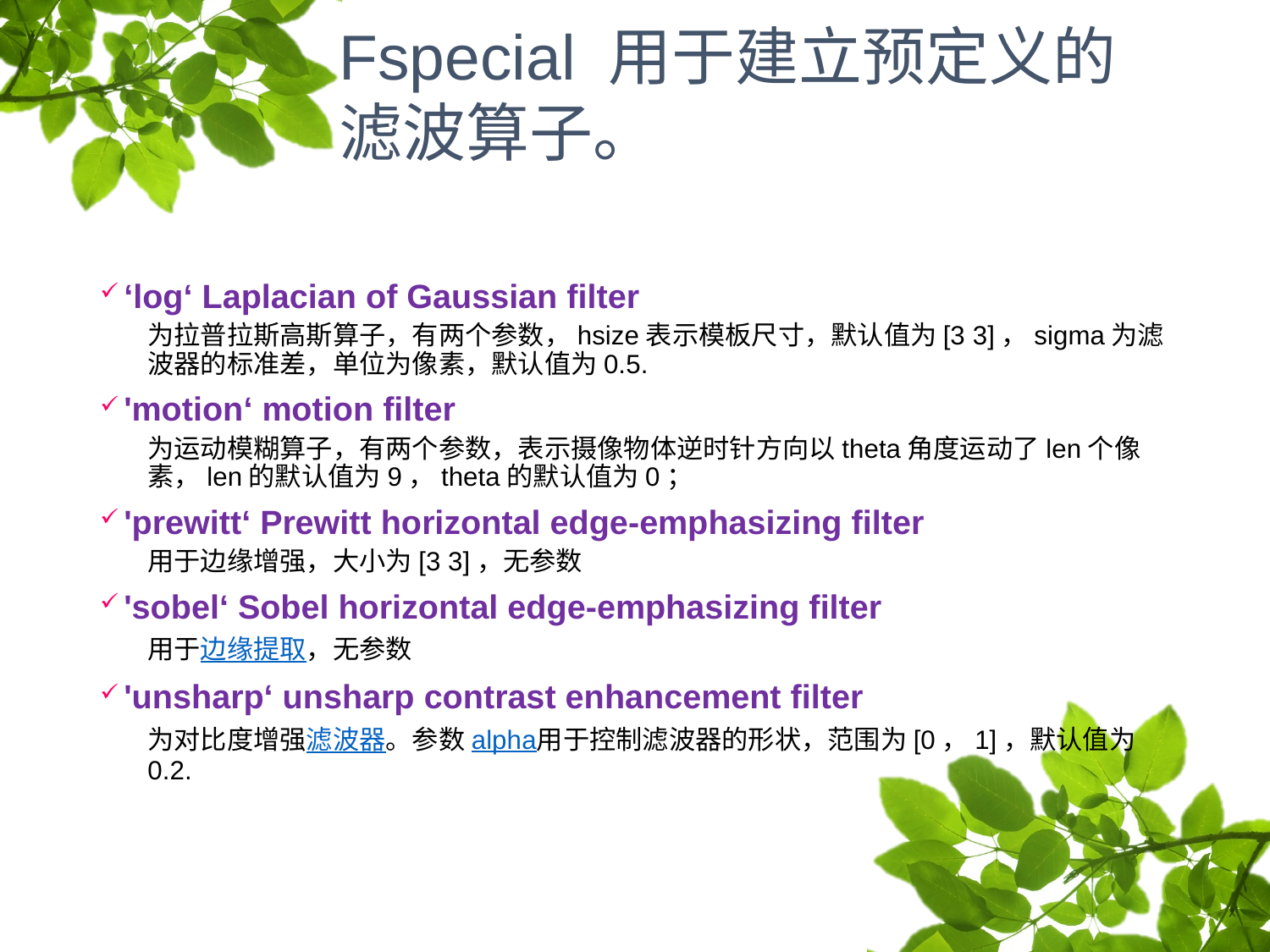

# Fspecial 用于建立预定义的滤波算子。
‘log‘ Laplacian of Gaussian filter
为拉普拉斯高斯算子，有两个参数，hsize表示模板尺寸，默认值为[3 3]，sigma为滤波器的标准差，单位为像素，默认值为0.5.
'motion‘ motion filter
为运动模糊算子，有两个参数，表示摄像物体逆时针方向以theta角度运动了len个像素，len的默认值为9，theta的默认值为0；
'prewitt‘ Prewitt horizontal edge-emphasizing filter
用于边缘增强，大小为[3 3]，无参数
'sobel‘ Sobel horizontal edge-emphasizing filter
用于边缘提取，无参数
'unsharp‘ unsharp contrast enhancement filter
为对比度增强滤波器。参数alpha用于控制滤波器的形状，范围为[0，1]，默认值为0.2.